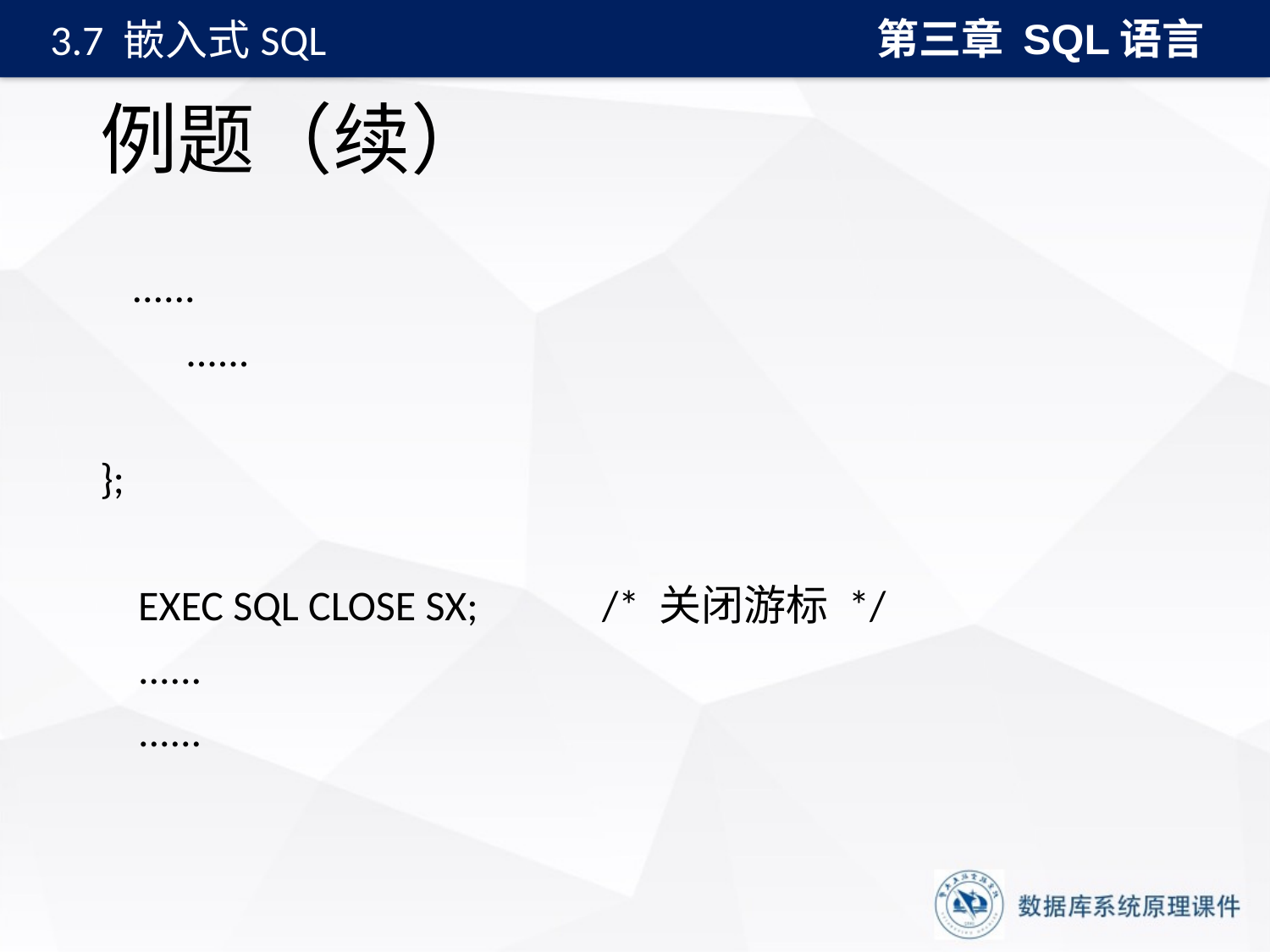

第三章 SQL语言
3.7 嵌入式SQL
# 例题（续）
	......
         ......

};

    EXEC SQL CLOSE SX;             /* 关闭游标 */
    ......
    ......